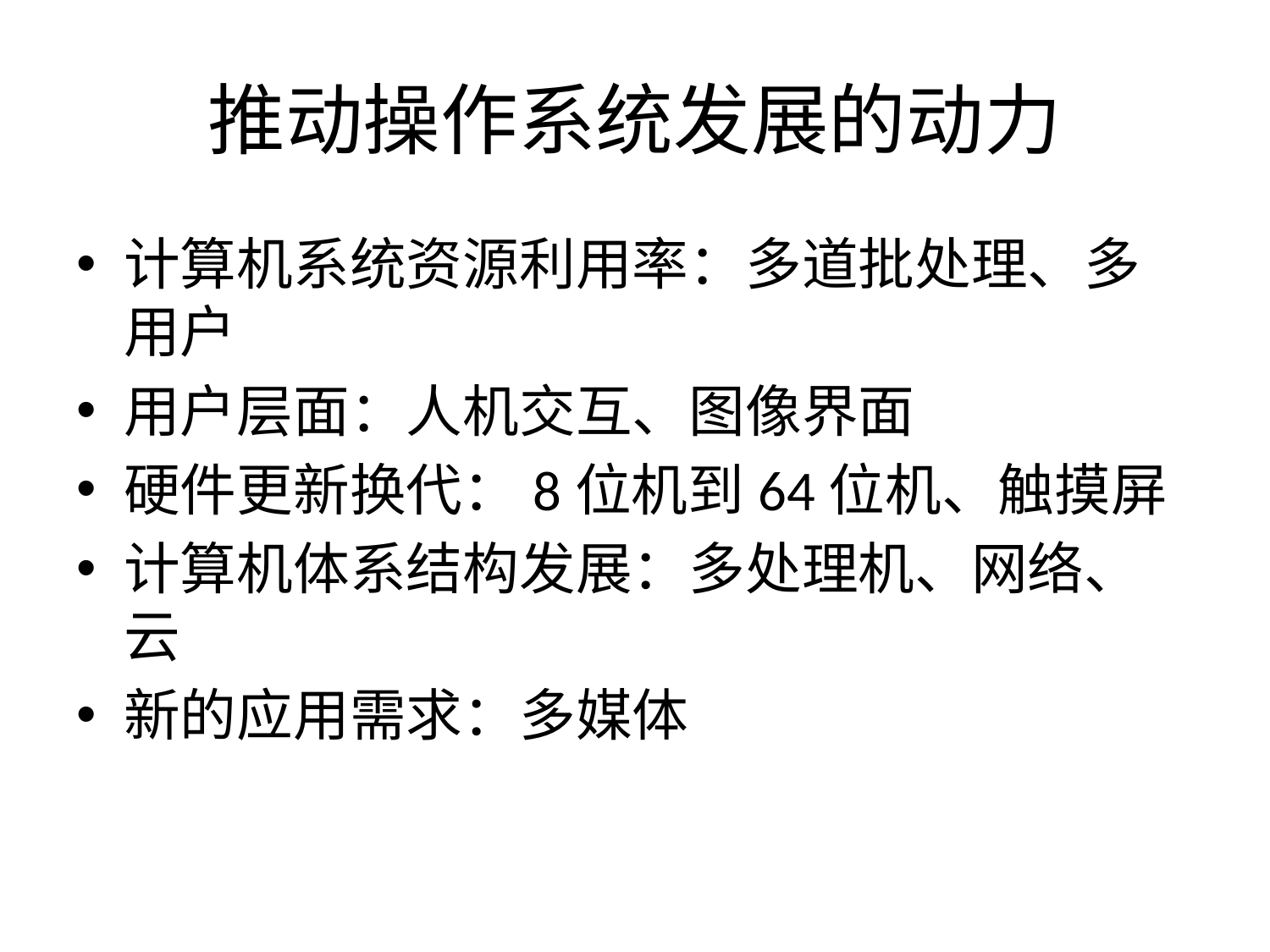

# 推动操作系统发展的动力
计算机系统资源利用率：多道批处理、多用户
用户层面：人机交互、图像界面
硬件更新换代：8位机到64位机、触摸屏
计算机体系结构发展：多处理机、网络、云
新的应用需求：多媒体